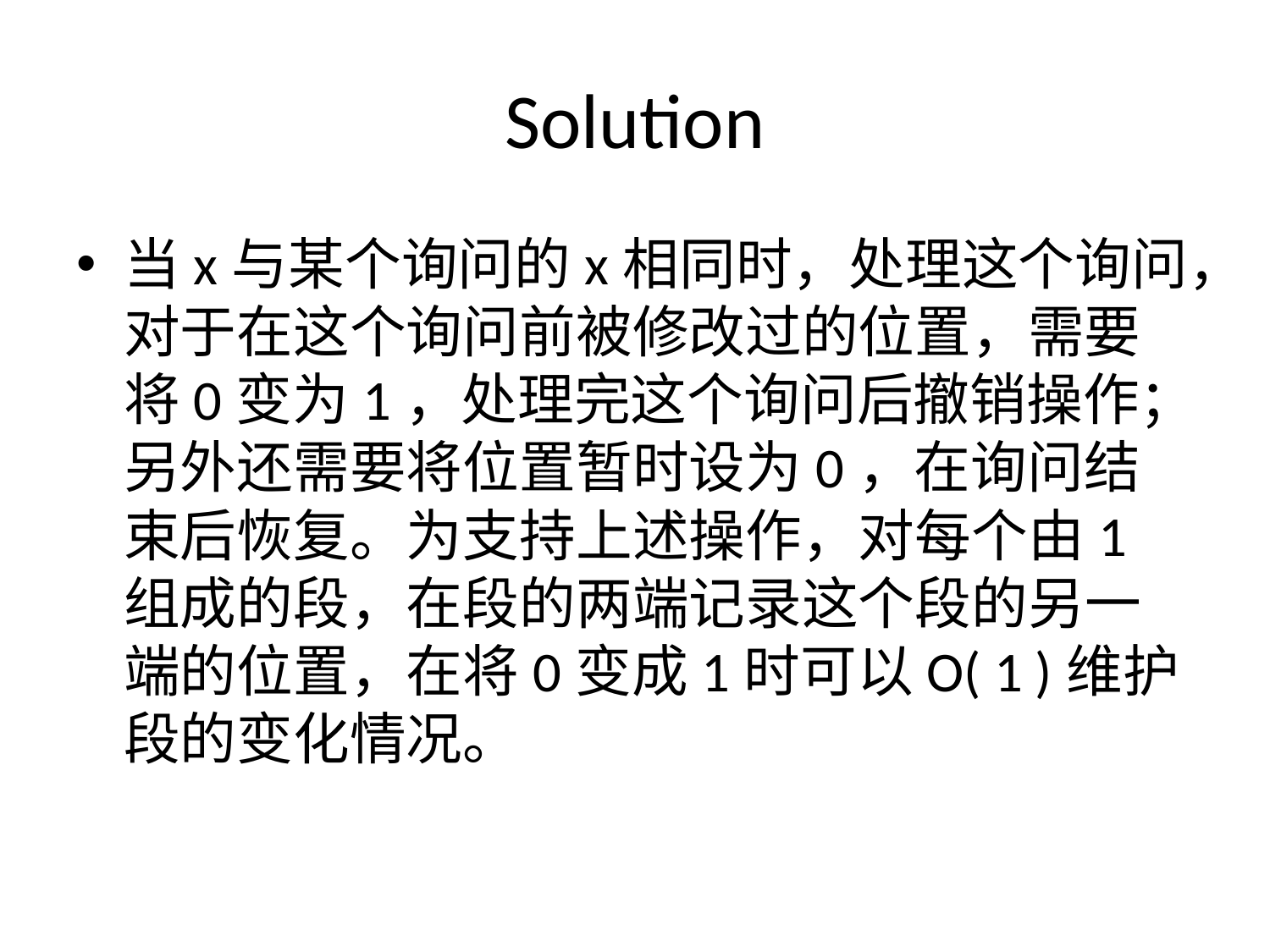

# Solution
当x与某个询问的x相同时，处理这个询问，对于在这个询问前被修改过的位置，需要将0变为1，处理完这个询问后撤销操作；另外还需要将位置暂时设为0，在询问结束后恢复。为支持上述操作，对每个由1组成的段，在段的两端记录这个段的另一端的位置，在将0变成1时可以O( 1 )维护段的变化情况。